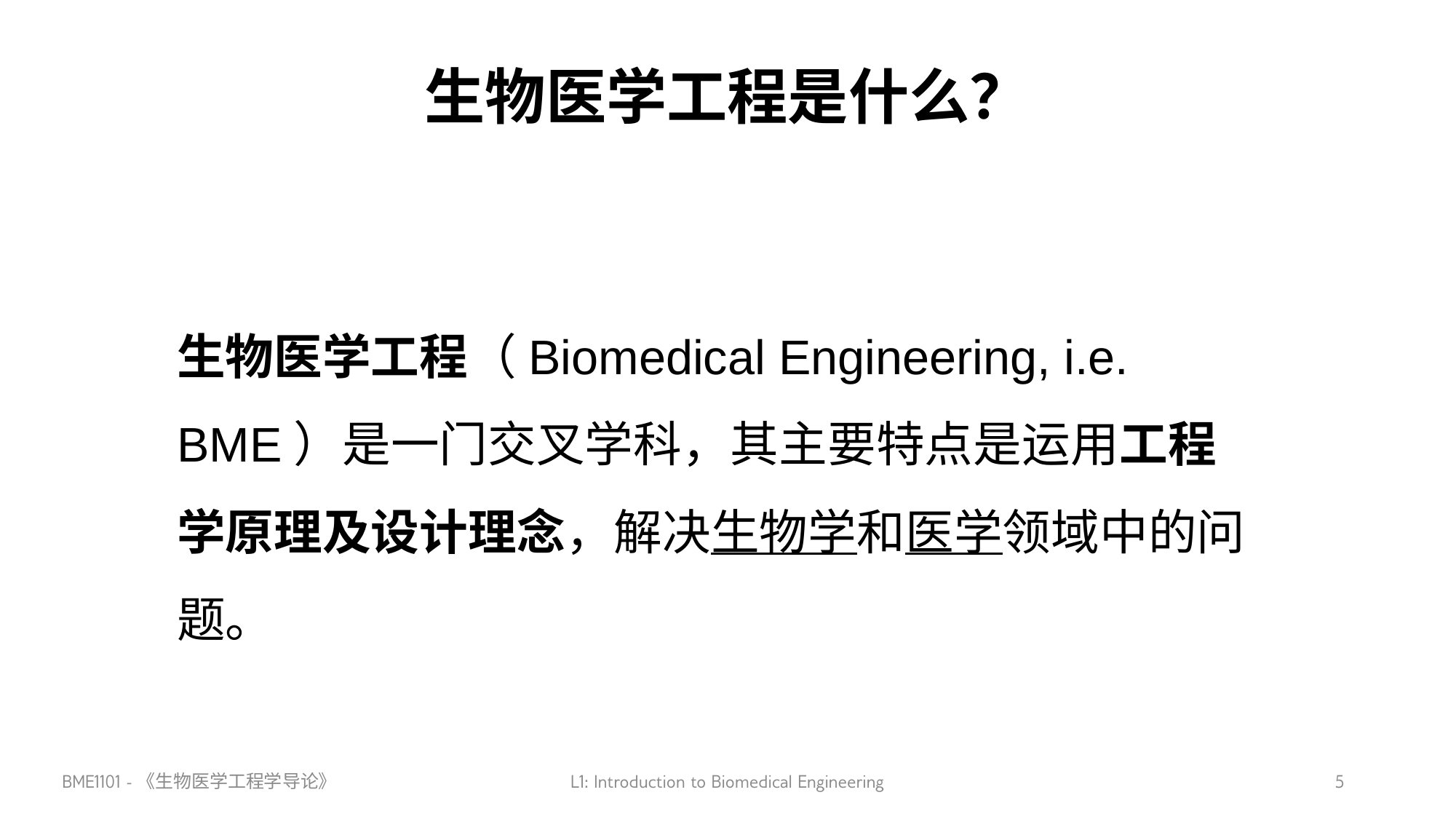

# 生物医学工程是什么？

生物医学工程（Biomedical Engineering, i.e. BME）是一门交叉学科，其主要特点是运用工程学原理及设计理念，解决生物学和医学领域中的问题。
BME1101 -《生物医学工程学导论》
L1: Introduction to Biomedical Engineering
5